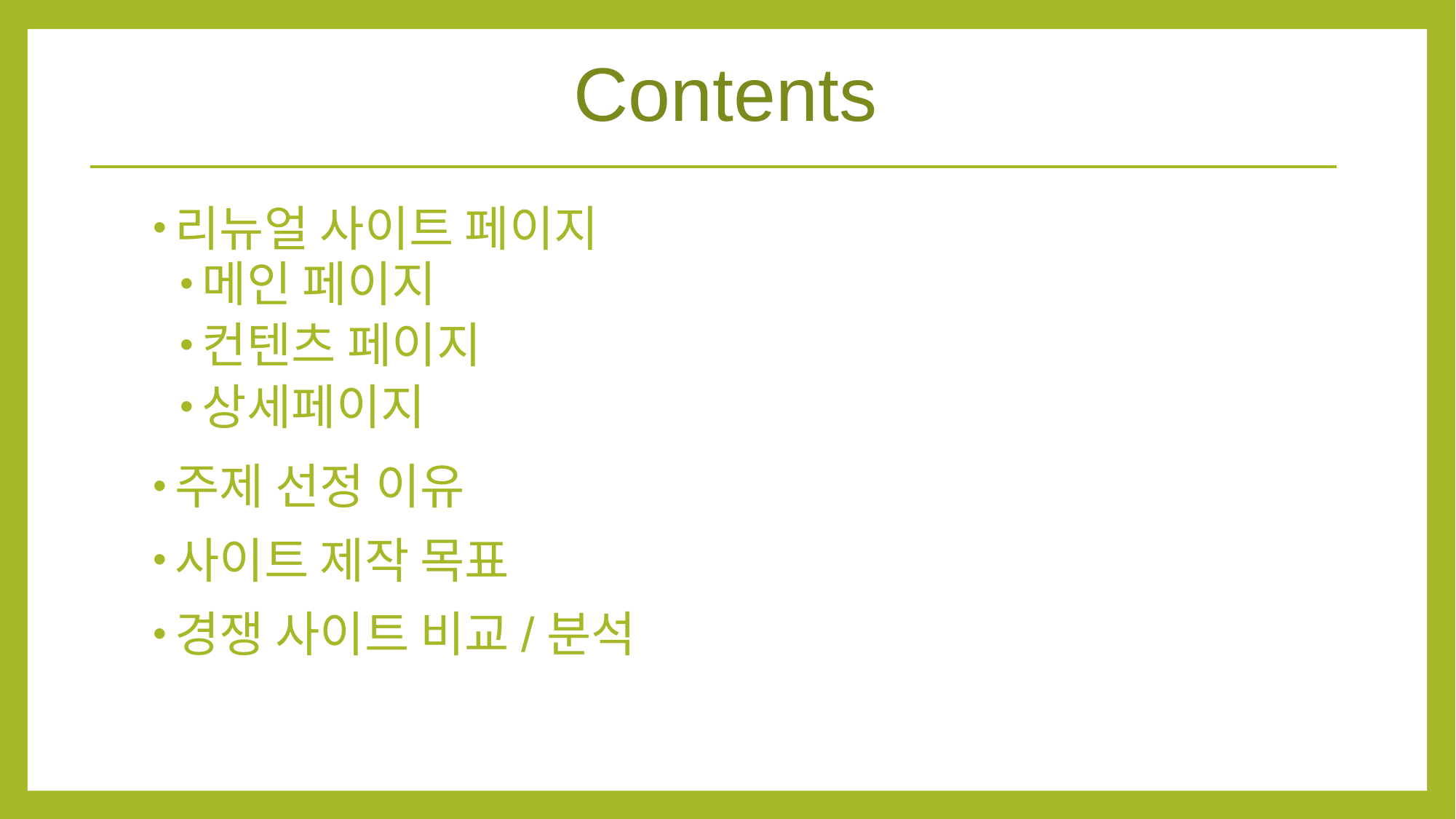

# Contents
리뉴얼 사이트 페이지
메인 페이지
컨텐츠 페이지
상세페이지
주제 선정 이유
사이트 제작 목표
경쟁 사이트 비교/분석